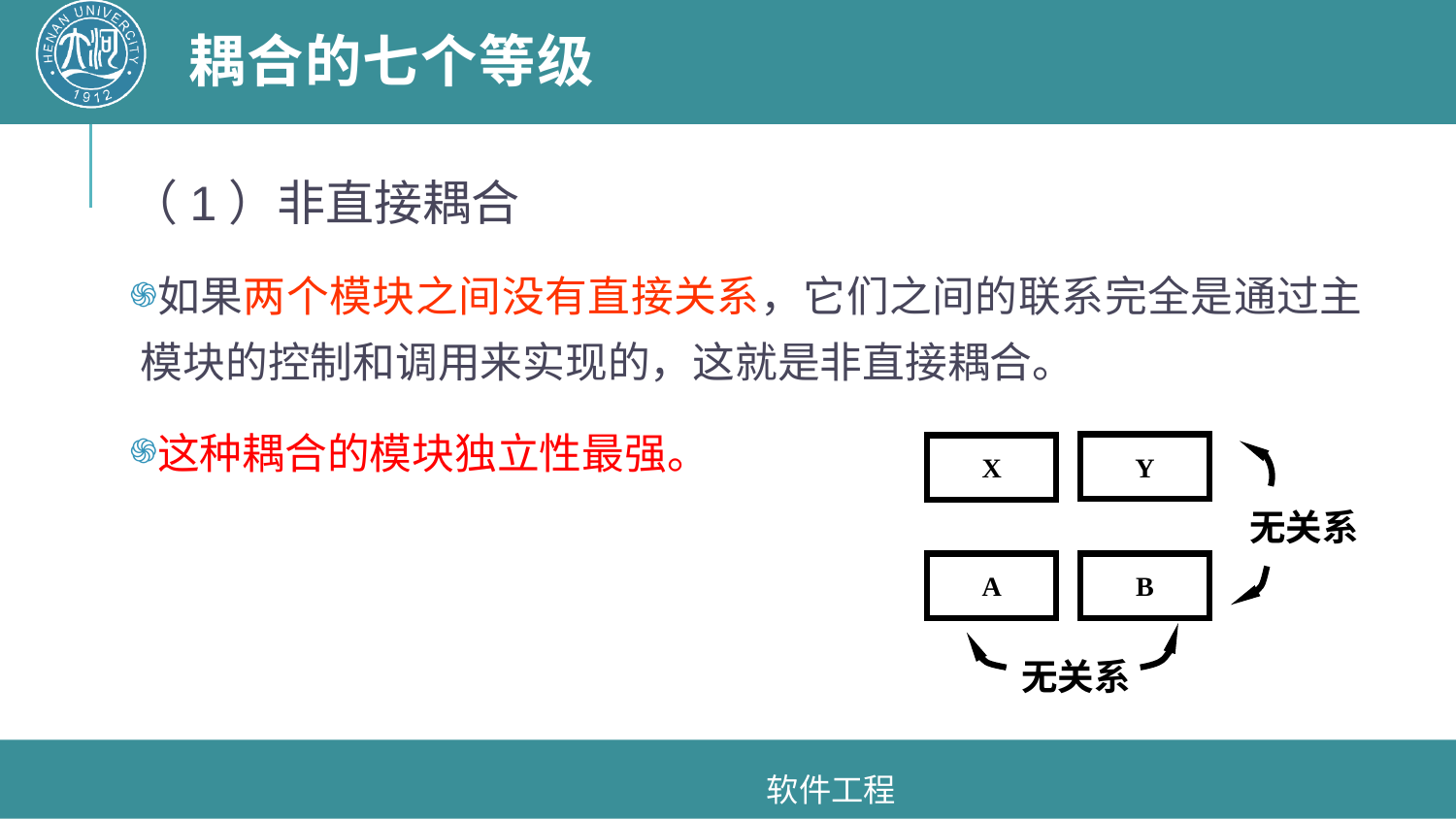

# 耦合的七个等级
（1）非直接耦合
如果两个模块之间没有直接关系，它们之间的联系完全是通过主模块的控制和调用来实现的，这就是非直接耦合。
这种耦合的模块独立性最强。
Y
X

无关系
A
B

无关系

软件工程
151